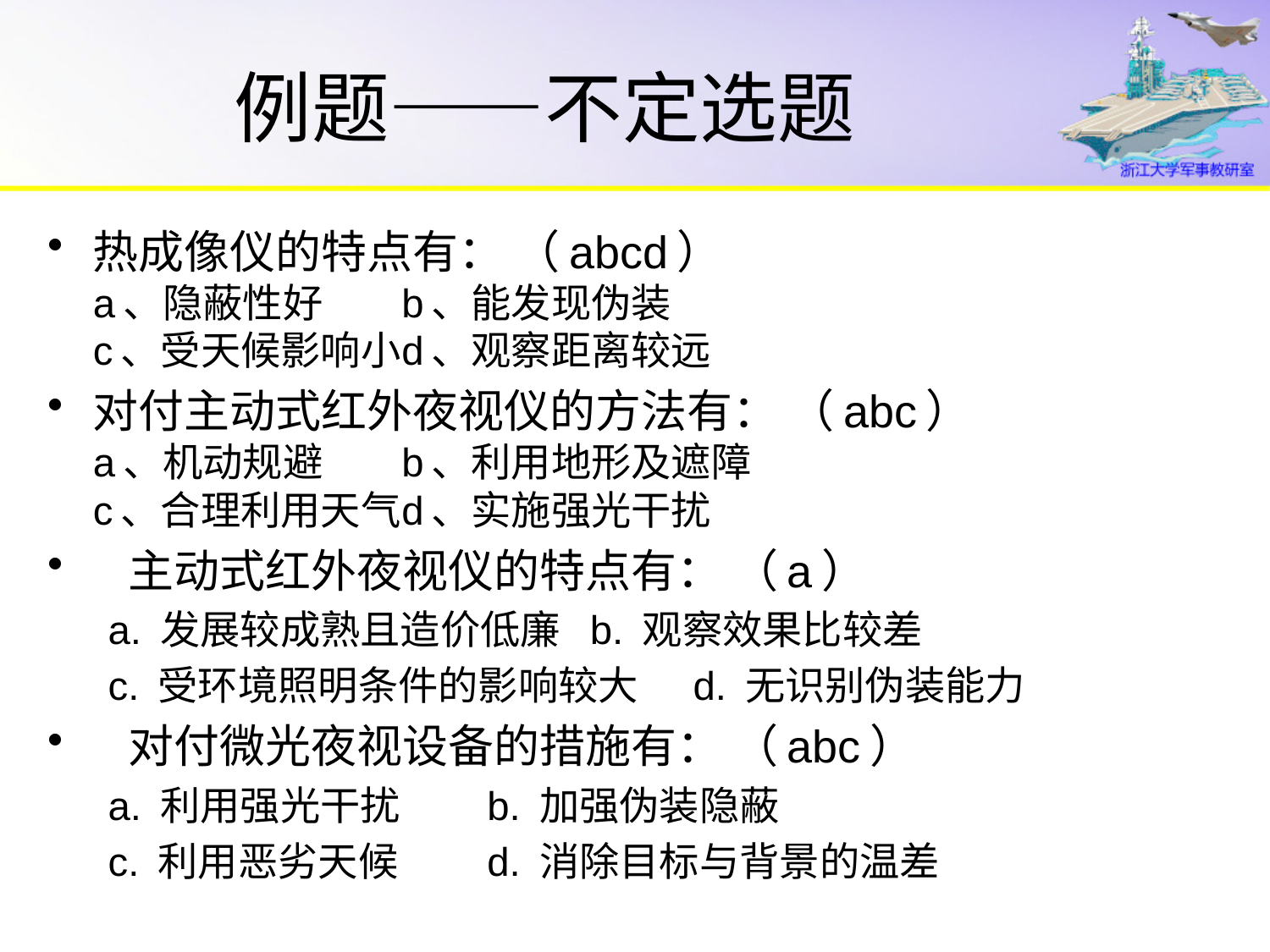

# 例题——不定选题
热成像仪的特点有： （abcd）
a、隐蔽性好		b、能发现伪装
c、受天候影响小		d、观察距离较远
对付主动式红外夜视仪的方法有： （abc）
a、机动规避		b、利用地形及遮障
c、合理利用天气		d、实施强光干扰
主动式红外夜视仪的特点有： （a）
a. 发展较成熟且造价低廉		b. 观察效果比较差
c. 受环境照明条件的影响较大		d. 无识别伪装能力
对付微光夜视设备的措施有： （abc）
a. 利用强光干扰		b. 加强伪装隐蔽
c. 利用恶劣天候		d. 消除目标与背景的温差